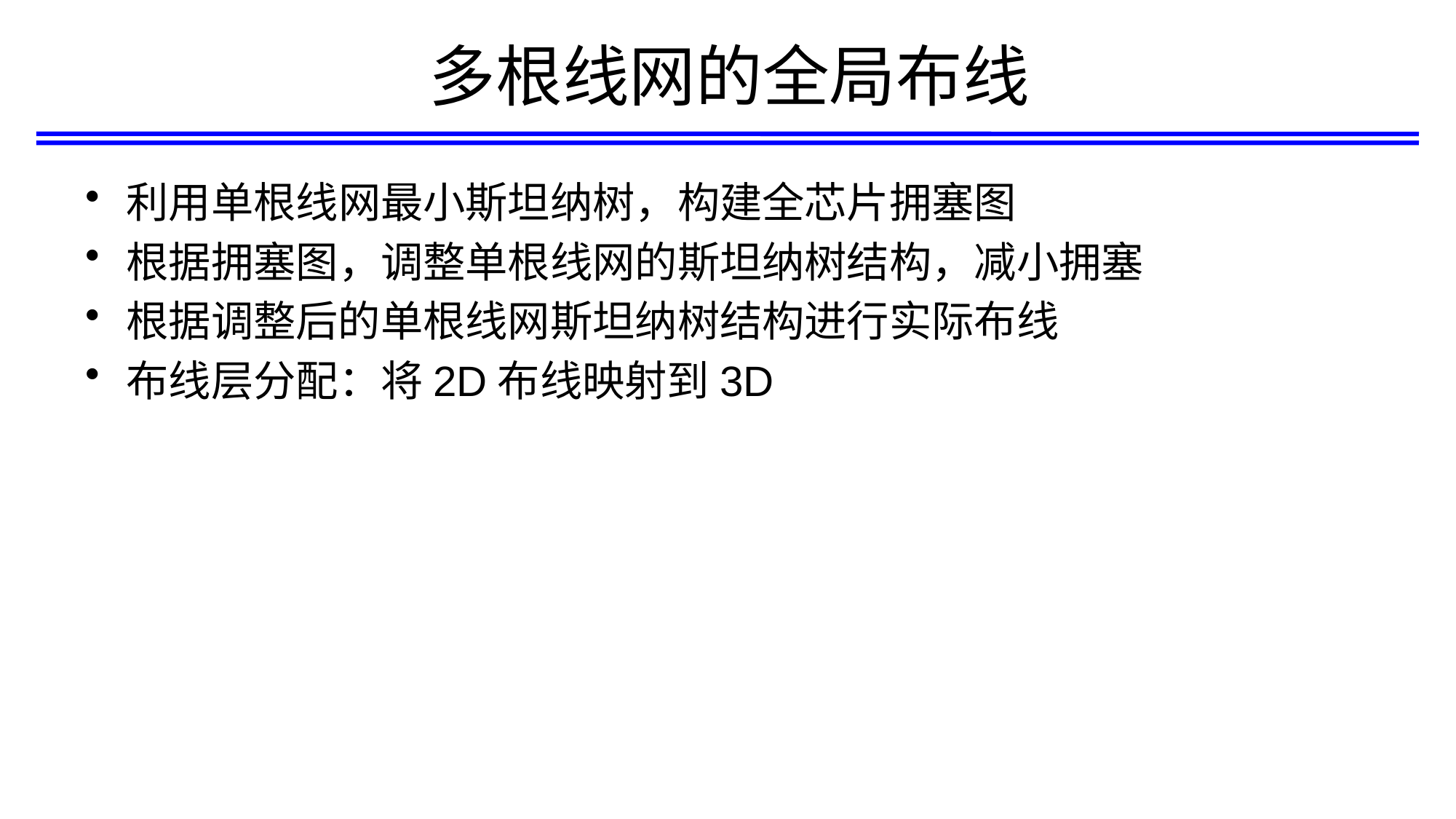

# 多根线网的全局布线
利用单根线网最小斯坦纳树，构建全芯片拥塞图
根据拥塞图，调整单根线网的斯坦纳树结构，减小拥塞
根据调整后的单根线网斯坦纳树结构进行实际布线
布线层分配：将2D布线映射到3D